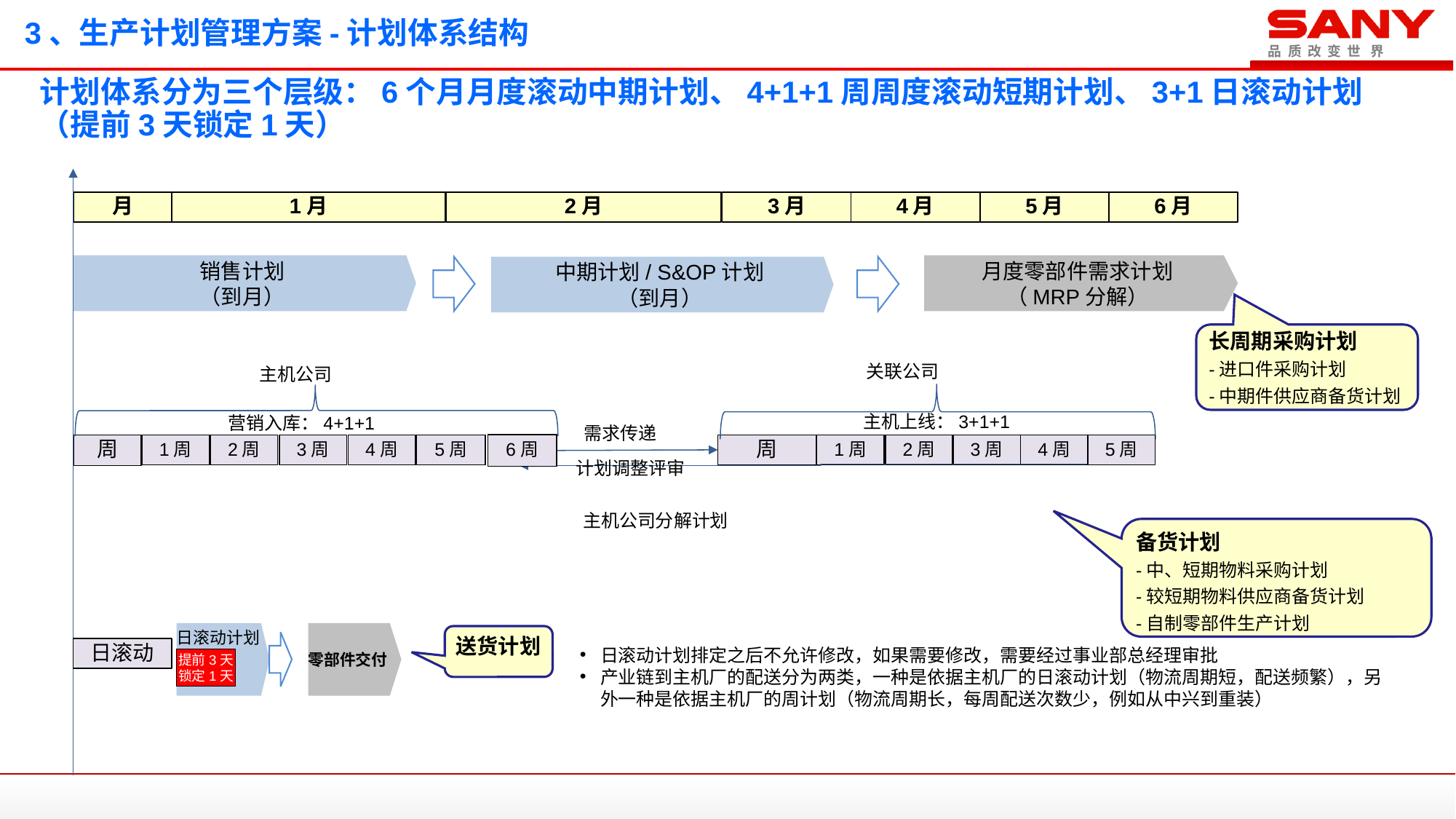

# 3、生产计划管理方案-计划体系结构
计划体系分为三个层级：6个月月度滚动中期计划、4+1+1周周度滚动短期计划、3+1日滚动计划（提前3天锁定1天）

月
1月
2月
3月
4月
5月
6月

月度零部件需求计划
（MRP分解）
销售计划
（到月）

中期计划/ S&OP计划
（到月）

长周期采购计划
-进口件采购计划
-中期件供应商备货计划
关联公司
主机公司
主机上线：3+1+1
营销入库：4+1+1
需求传递
周
1周
2周
3周
4周
5周
6周
周
1周
2周
3周
4周
5周
计划调整评审
主机公司分解计划
备货计划
-中、短期物料采购计划
-较短期物料供应商备货计划
-自制零部件生产计划
日滚动计划
零部件交付
送货计划

日滚动
日滚动计划排定之后不允许修改，如果需要修改，需要经过事业部总经理审批
产业链到主机厂的配送分为两类，一种是依据主机厂的日滚动计划（物流周期短，配送频繁），另外一种是依据主机厂的周计划（物流周期长，每周配送次数少，例如从中兴到重装）
提前3天
锁定1天